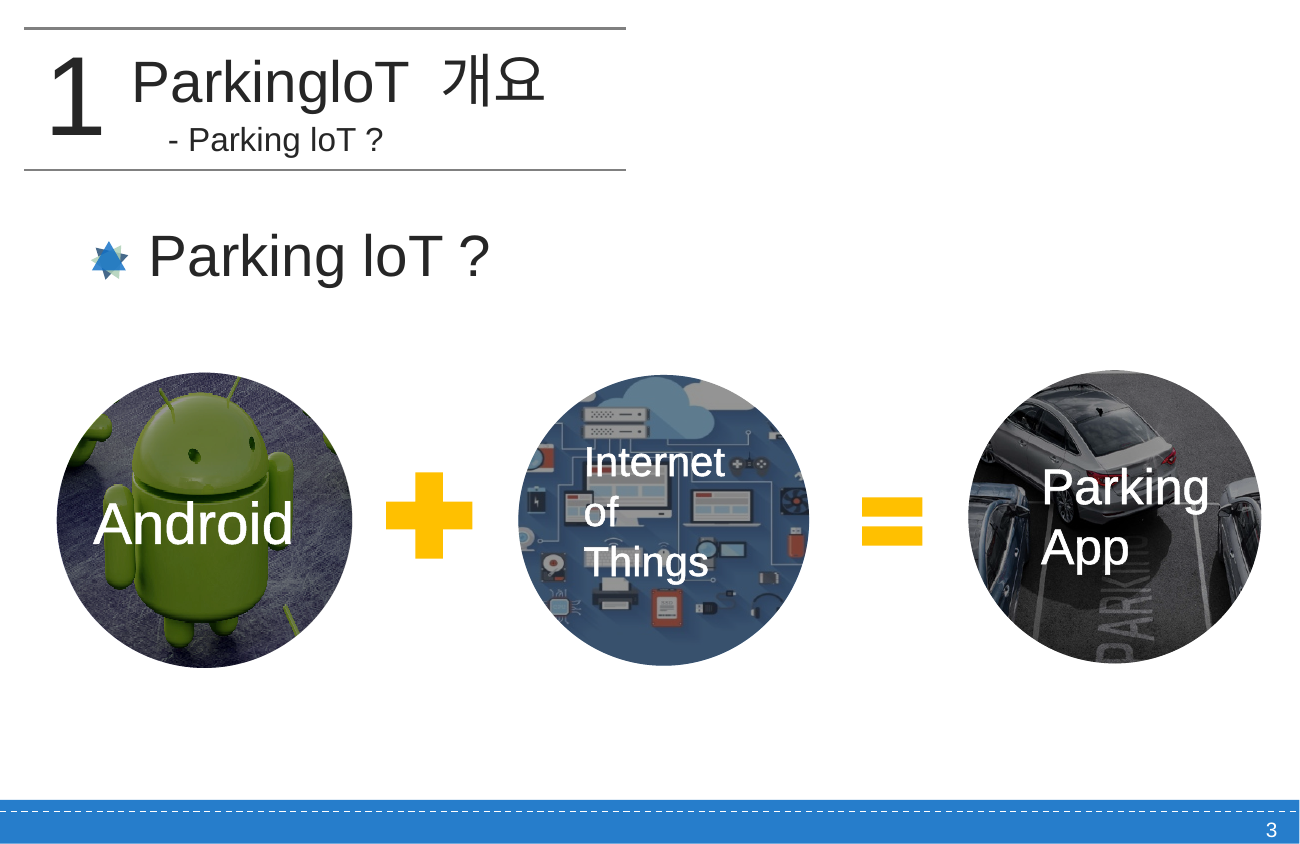

ParkingloT 개요
# 1
- Parking loT ?
Parking loT ?

Parking
App

Android

Internet
of
Things

3